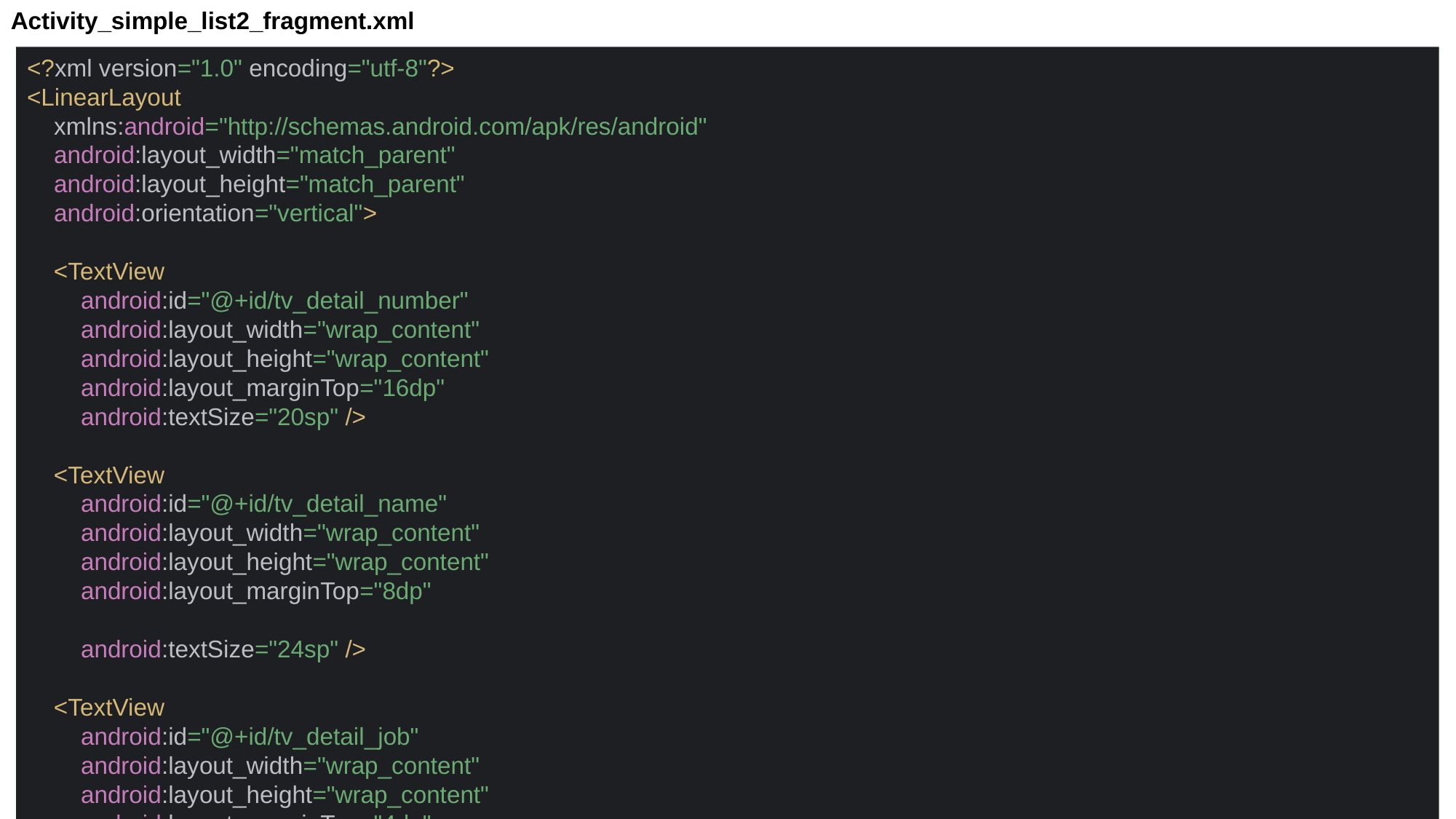

Activity_simple_list2_fragment.xml
<?xml version="1.0" encoding="utf-8"?>
<LinearLayout
    xmlns:android="http://schemas.android.com/apk/res/android"
    android:layout_width="match_parent"
    android:layout_height="match_parent"
    android:orientation="vertical">
    <TextView
        android:id="@+id/tv_detail_number"
        android:layout_width="wrap_content"
        android:layout_height="wrap_content"
        android:layout_marginTop="16dp"
        android:textSize="20sp" />
    <TextView
        android:id="@+id/tv_detail_name"
        android:layout_width="wrap_content"
        android:layout_height="wrap_content"
        android:layout_marginTop="8dp"
        android:textSize="24sp" />
    <TextView
        android:id="@+id/tv_detail_job"
        android:layout_width="wrap_content"
        android:layout_height="wrap_content"
        android:layout_marginTop="4dp"
        android:textSize="18sp" />
    <Button
        android:id="@+id/back_button"
        android:layout_width="match_parent"
        android:layout_height="wrap_content"
        android:background="#0000FE"
        android:text="돌아가기"
        android:textColor="#ffffff" />
</LinearLayout>